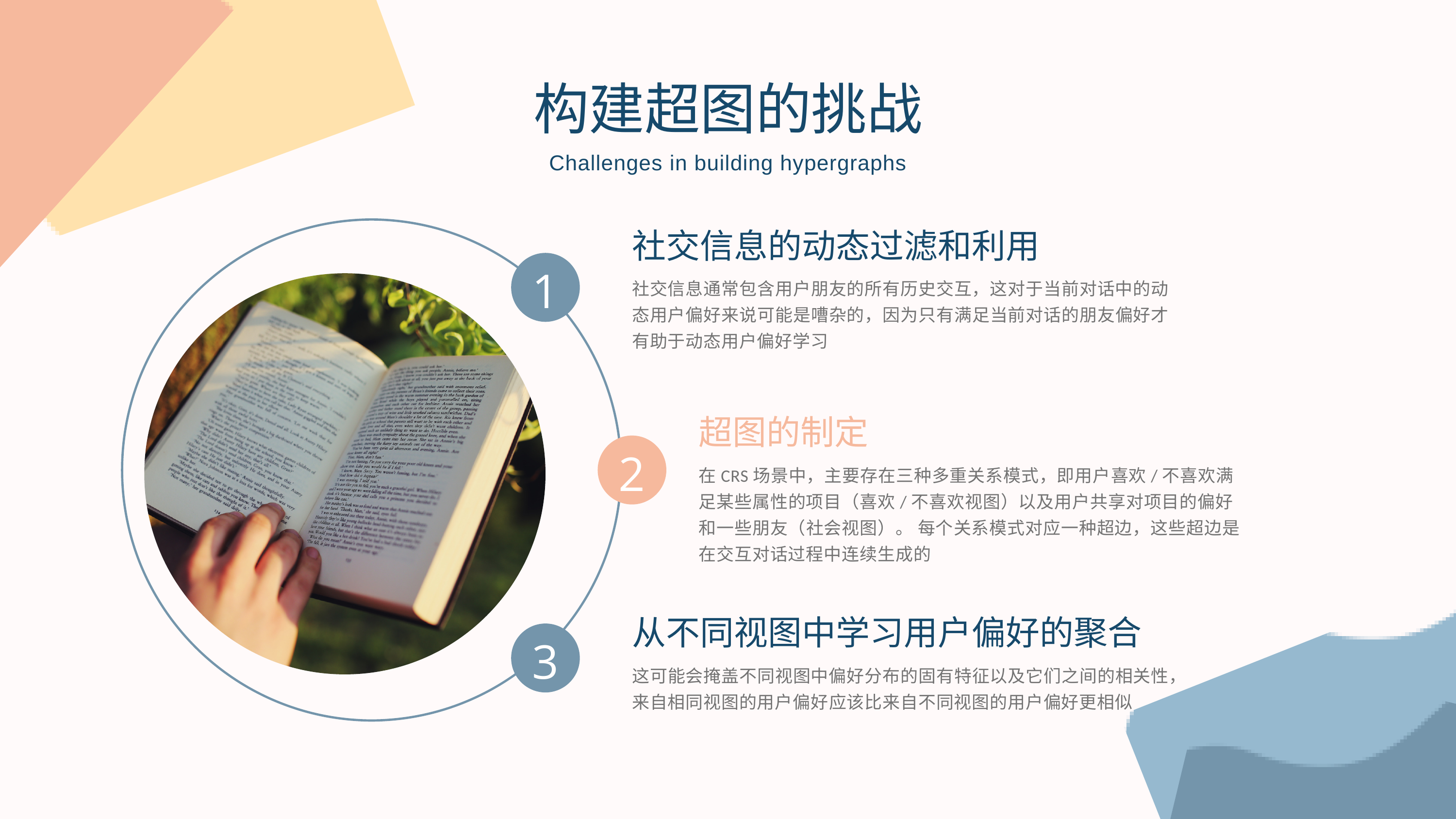

构建超图的挑战
Challenges in building hypergraphs

社交信息的动态过滤和利用

1

社交信息通常包含用户朋友的所有历史交互，这对于当前对话中的动态用户偏好来说可能是嘈杂的，因为只有满足当前对话的朋友偏好才有助于动态用户偏好学习

超图的制定

2

在CRS场景中，主要存在三种多重关系模式，即用户喜欢/不喜欢满足某些属性的项目（喜欢/不喜欢视图）以及用户共享对项目的偏好 和一些朋友（社会视图）。 每个关系模式对应一种超边，这些超边是在交互对话过程中连续生成的

从不同视图中学习用户偏好的聚合

3

这可能会掩盖不同视图中偏好分布的固有特征以及它们之间的相关性，来自相同视图的用户偏好应该比来自不同视图的用户偏好更相似